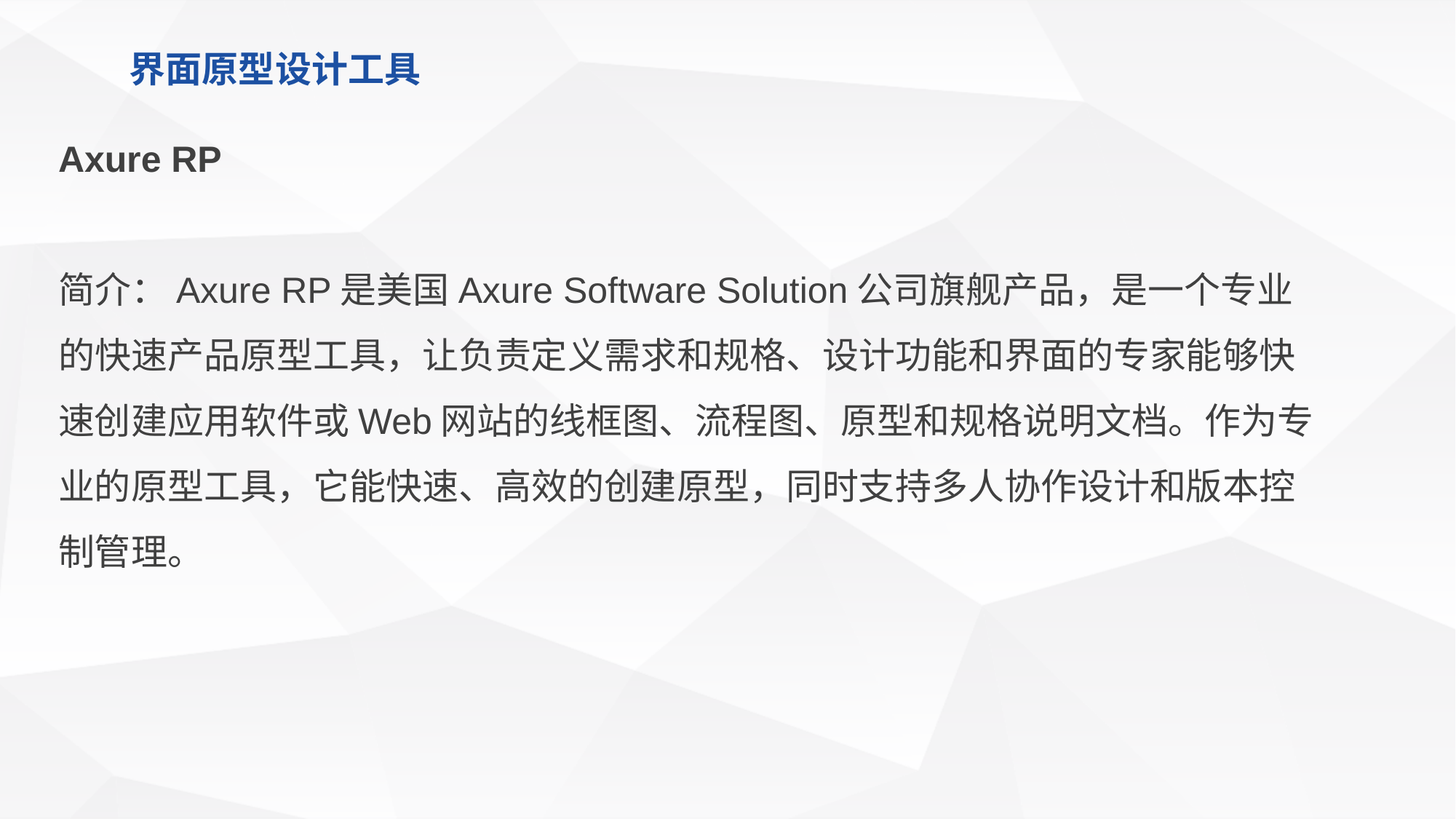

界面原型设计工具
Axure RP

简介：Axure RP是美国Axure Software Solution公司旗舰产品，是一个专业的快速产品原型工具，让负责定义需求和规格、设计功能和界面的专家能够快速创建应用软件或Web网站的线框图、流程图、原型和规格说明文档。作为专业的原型工具，它能快速、高效的创建原型，同时支持多人协作设计和版本控制管理。